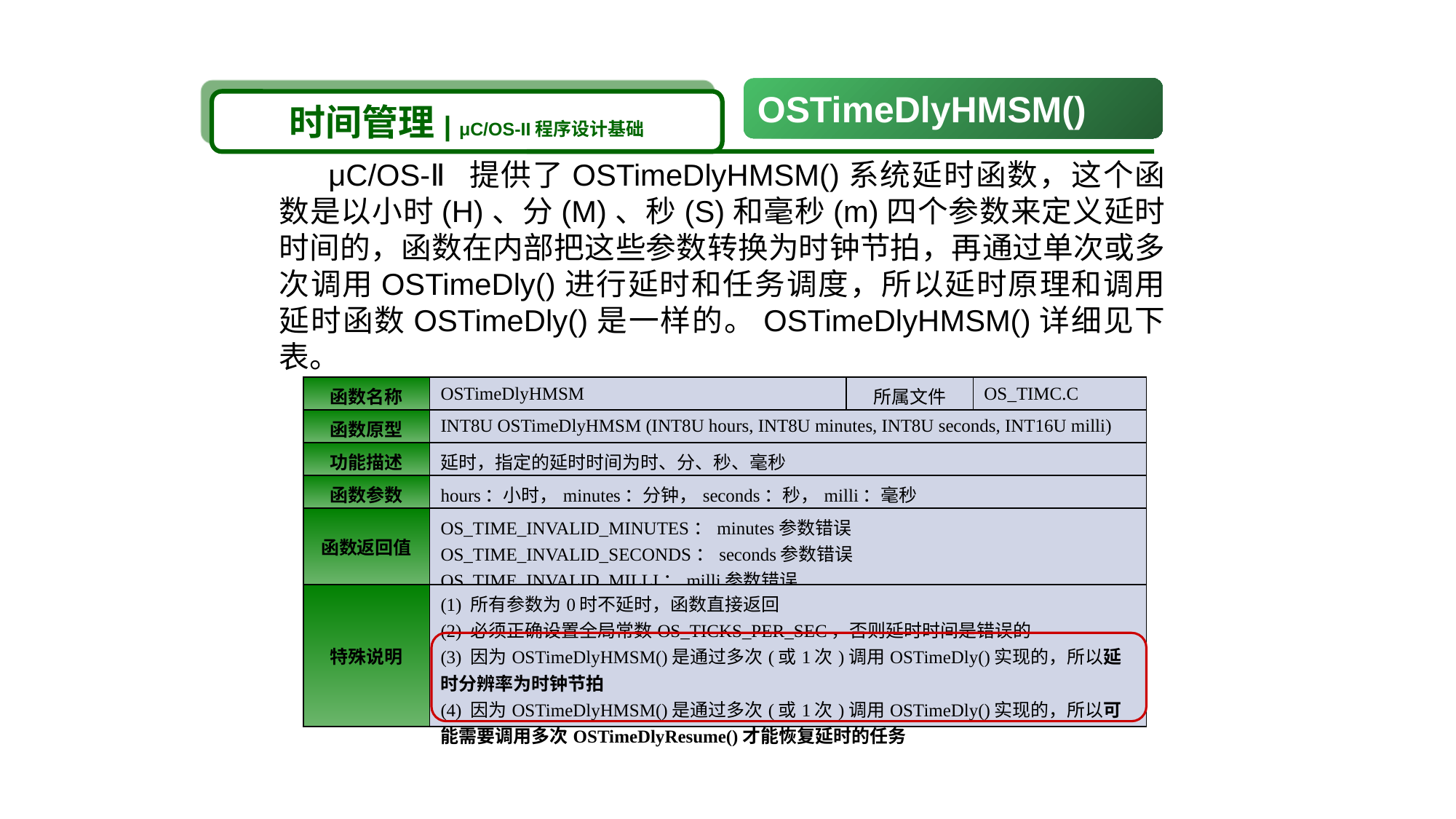

OSTimeDlyHMSM()
时间管理| μC/OS-II程序设计基础

     μC/OS-Ⅱ提供了OSTimeDlyHMSM()系统延时函数，这个函数是以小时(H)、分(M)、秒(S)和毫秒(m)四个参数来定义延时时间的，函数在内部把这些参数转换为时钟节拍，再通过单次或多次调用OSTimeDly()进行延时和任务调度，所以延时原理和调用延时函数OSTimeDly()是一样的。OSTimeDlyHMSM()详细见下表。
| 函数名称 | OSTimeDlyHMSM | 所属文件 | OS\_TIMC.C |
| --- | --- | --- | --- |
| 函数原型 | INT8U OSTimeDlyHMSM (INT8U hours, INT8U minutes, INT8U seconds, INT16U milli) |  |  |
| 功能描述 | 延时，指定的延时时间为时、分、秒、毫秒 |  |  |
| 函数参数 | hours：小时，minutes：分钟，seconds：秒，milli：毫秒 |  |  |
| 函数返回值 | OS\_TIME\_INVALID\_MINUTES：minutes参数错误 OS\_TIME\_INVALID\_SECONDS：seconds参数错误 OS\_TIME\_INVALID\_MILLI：milli参数错误 |  |  |
| 特殊说明 | (1) 所有参数为0时不延时，函数直接返回 (2) 必须正确设置全局常数OS\_TICKS\_PER\_SEC，否则延时时间是错误的 (3) 因为OSTimeDlyHMSM()是通过多次(或1次)调用OSTimeDly()实现的，所以延时分辨率为时钟节拍 (4) 因为OSTimeDlyHMSM()是通过多次(或1次)调用OSTimeDly()实现的，所以可能需要调用多次OSTimeDlyResume()才能恢复延时的任务 |  |  |